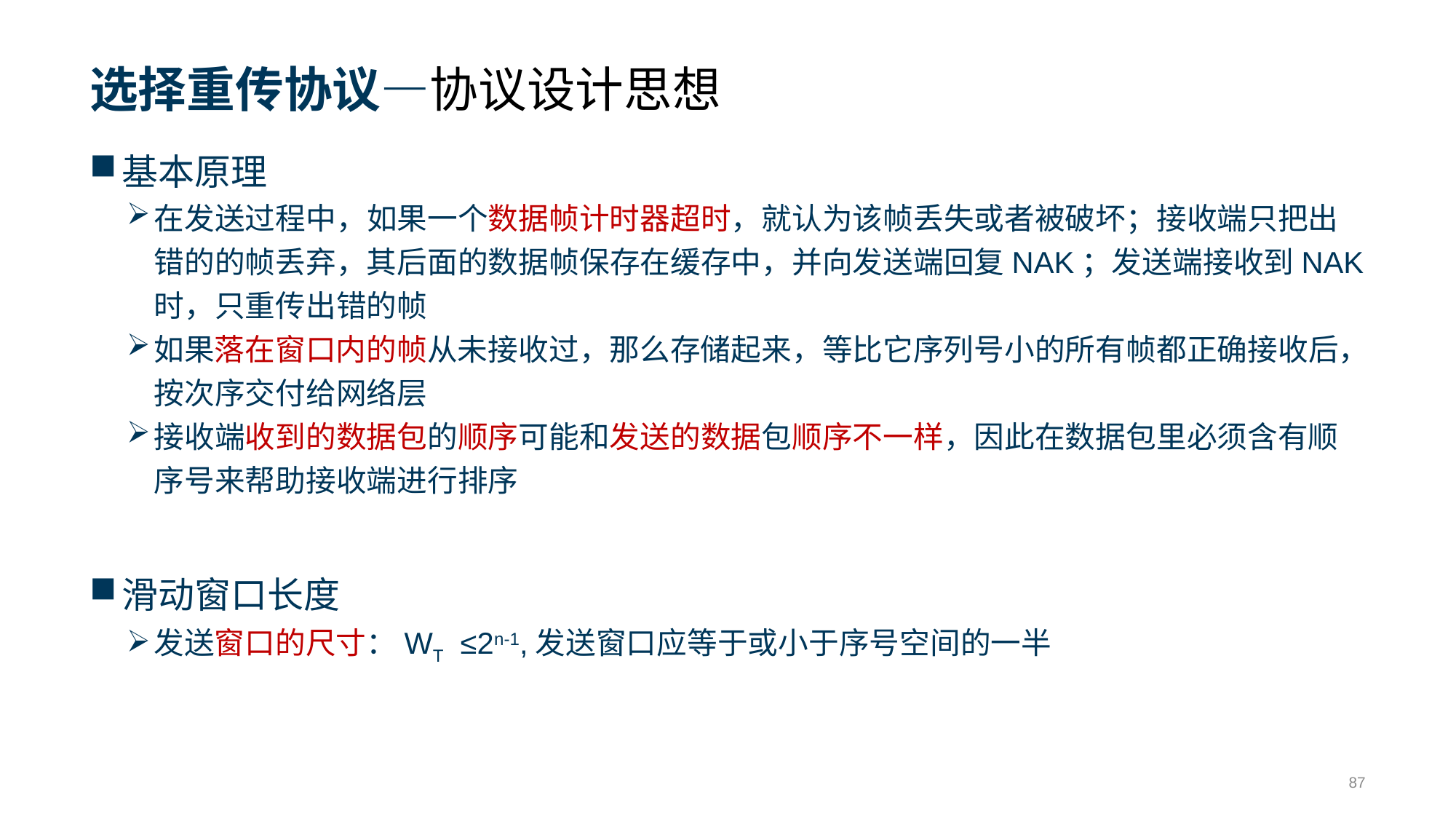

# 选择重传协议—协议设计思想
基本原理
在发送过程中，如果一个数据帧计时器超时，就认为该帧丢失或者被破坏；接收端只把出错的的帧丢弃，其后面的数据帧保存在缓存中，并向发送端回复NAK；发送端接收到NAK时，只重传出错的帧
如果落在窗口内的帧从未接收过，那么存储起来，等比它序列号小的所有帧都正确接收后，按次序交付给网络层
接收端收到的数据包的顺序可能和发送的数据包顺序不一样，因此在数据包里必须含有顺序号来帮助接收端进行排序

滑动窗口长度
发送窗口的尺寸：WT  ≤2n-1,发送窗口应等于或小于序号空间的一半

87